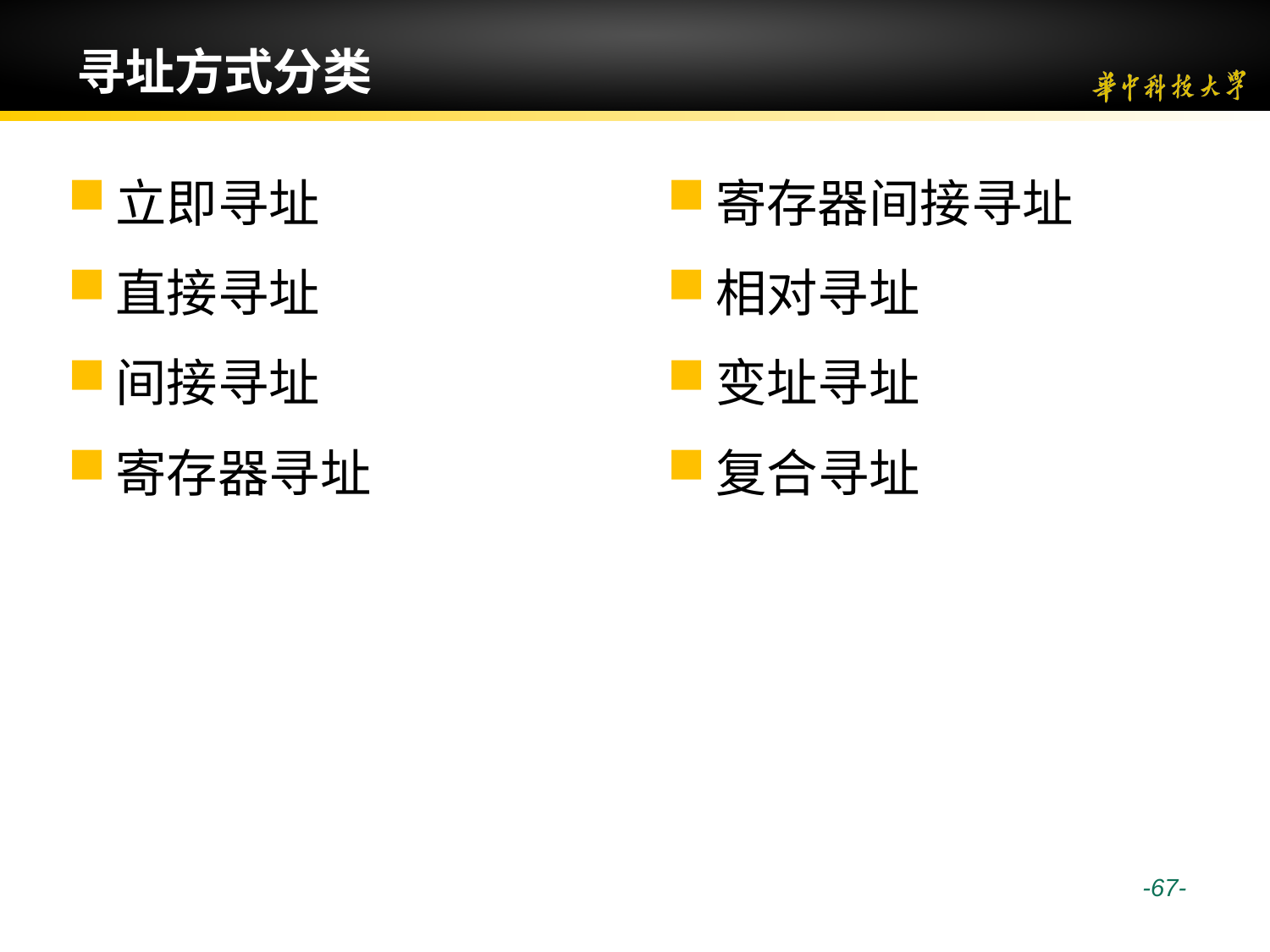

# 寻址方式分类
立即寻址
直接寻址
间接寻址
寄存器寻址
寄存器间接寻址
相对寻址
变址寻址
复合寻址

 -67-